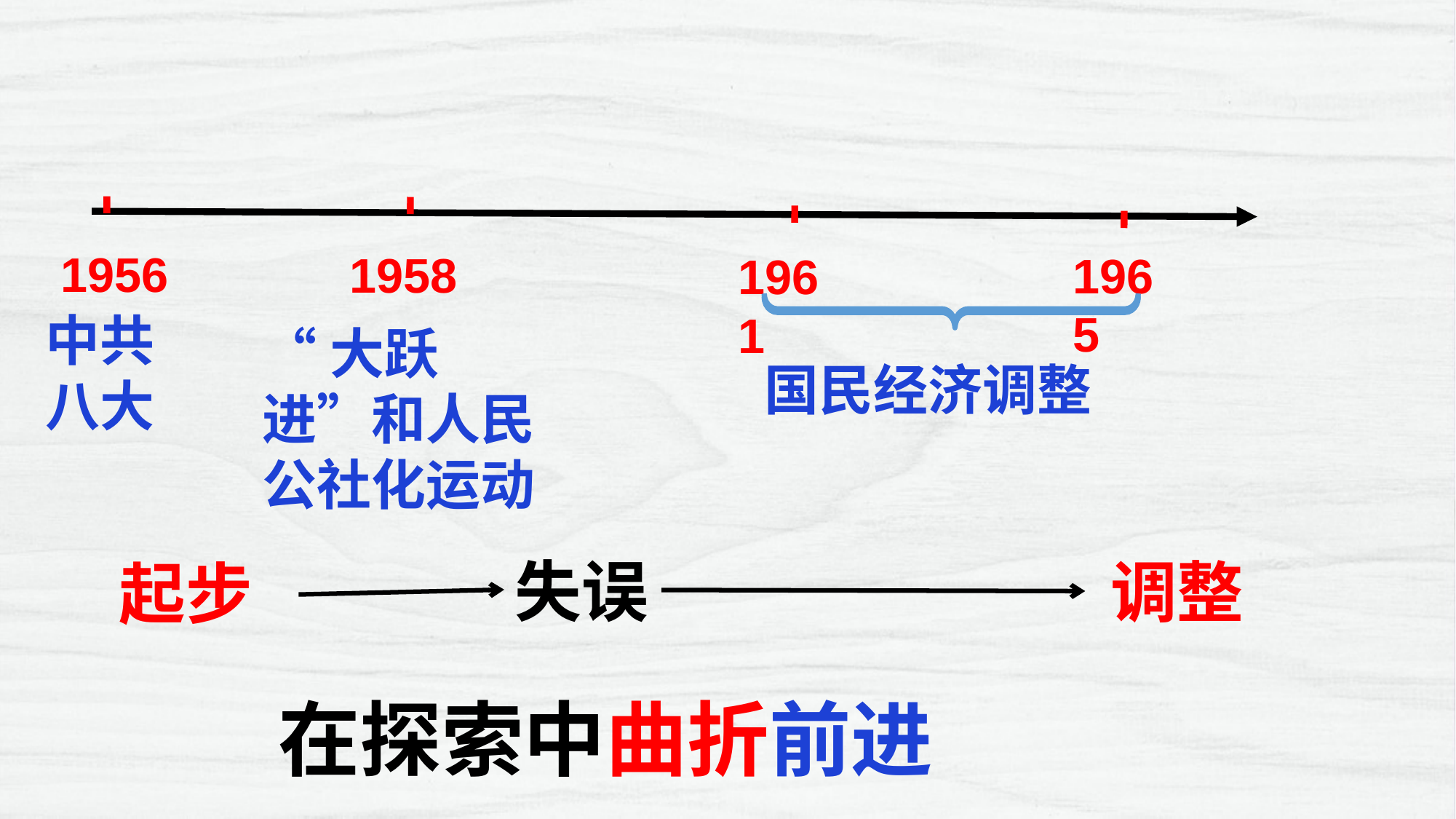

1956
1958
1965
1961
中共
八大
“大跃进”和人民公社化运动
国民经济调整
失误
调整
起步
在探索中曲折前进